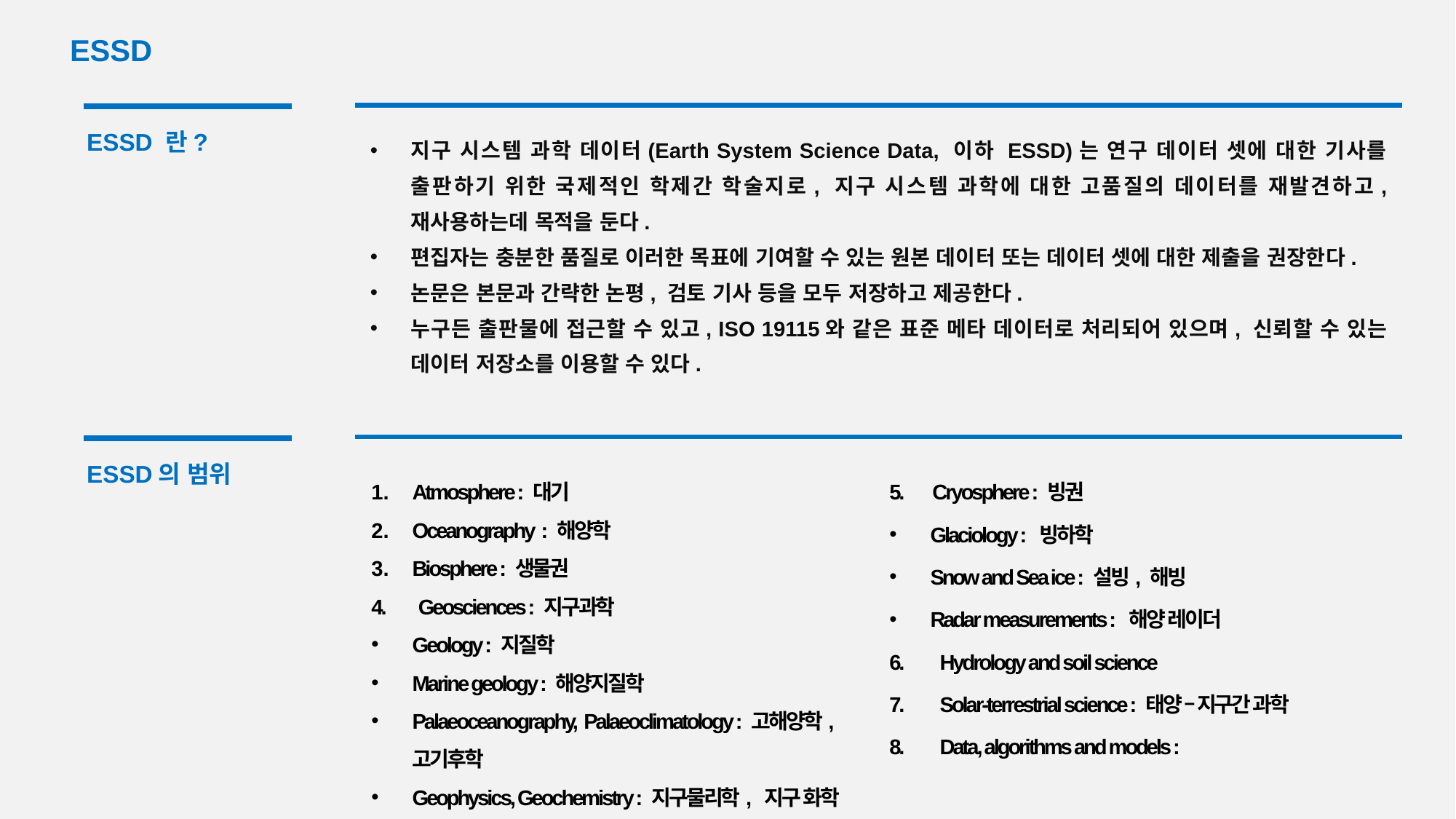

ESSD

ESSD 란?
지구 시스템 과학 데이터(Earth System Science Data, 이하 ESSD)는 연구 데이터 셋에 대한 기사를 출판하기 위한 국제적인 학제간 학술지로, 지구 시스템 과학에 대한 고품질의 데이터를 재발견하고, 재사용하는데 목적을 둔다.
편집자는 충분한 품질로 이러한 목표에 기여할 수 있는 원본 데이터 또는 데이터 셋에 대한 제출을 권장한다.
논문은 본문과 간략한 논평, 검토 기사 등을 모두 저장하고 제공한다.
누구든 출판물에 접근할 수 있고, ISO 19115와 같은 표준 메타 데이터로 처리되어 있으며, 신뢰할 수 있는 데이터 저장소를 이용할 수 있다.

ESSD의 범위
Atmosphere : 대기
Oceanography  : 해양학
Biosphere : 생물권
4.         Geosciences : 지구과학
Geology : 지질학
Marine geology : 해양지질학
Palaeoceanography,  Palaeoclimatology : 고해양학,  고기후학
Geophysics, Geochemistry : 지구물리학,  지구 화학
5.        Cryosphere : 빙권
Glaciology :  빙하학
Snow and Sea ice : 설빙, 해빙
Radar measurements :  해양 레이더
6.          Hydrology and soil science
7.          Solar-terrestrial science : 태양 – 지구간 과학
8.          Data, algorithms and models :